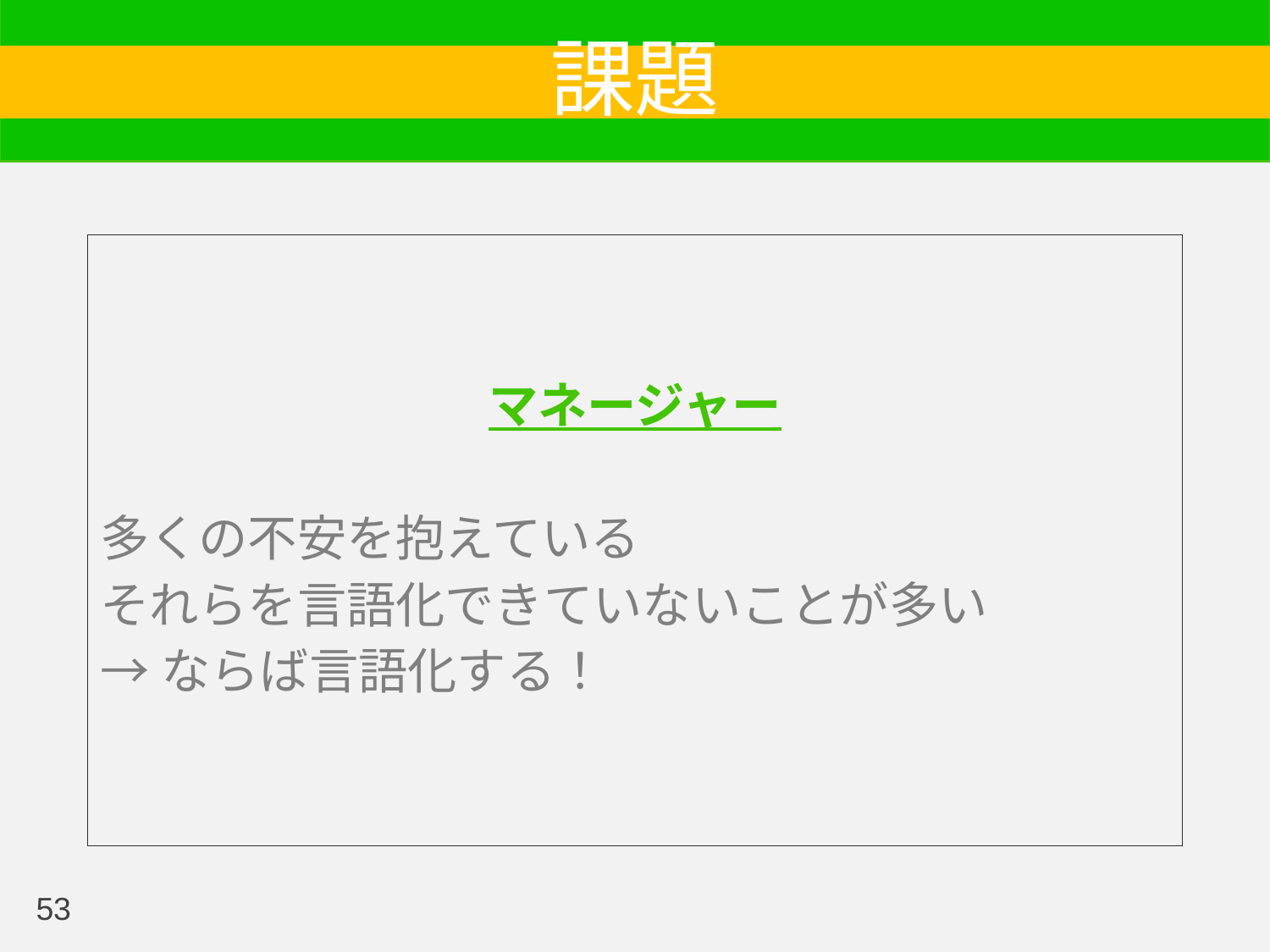

# 課題
マネージャー

多くの不安を抱えている
それらを言語化できていないことが多い
→ならば言語化する！
53